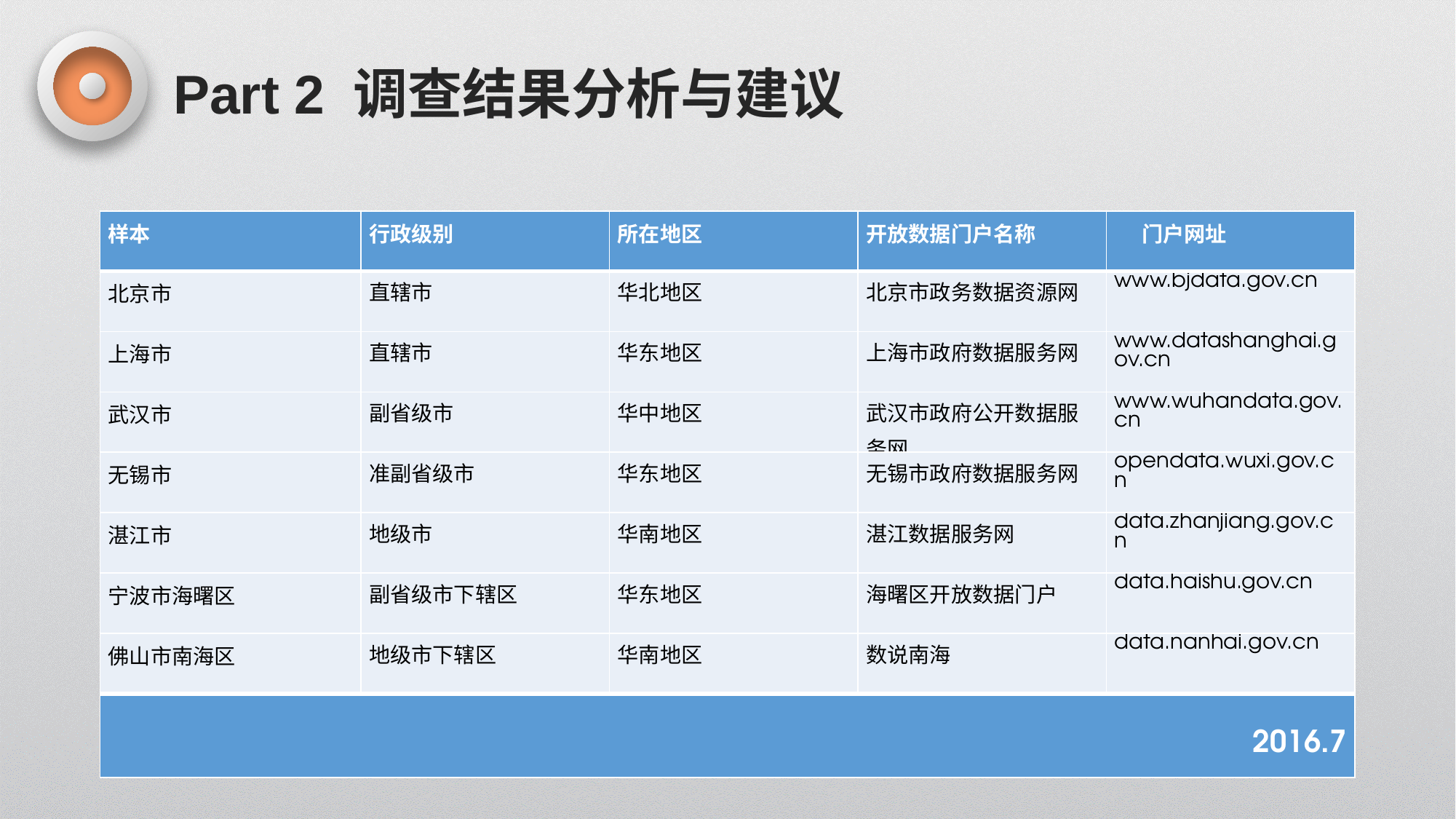

Part 2 调查结果分析与建议
| 样本 | 行政级别 | 所在地区 | 开放数据门户名称 | 门户网址 |
| --- | --- | --- | --- | --- |
| 北京市 | 直辖市 | 华北地区 | 北京市政务数据资源网 | www.bjdata.gov.cn |
| 上海市 | 直辖市 | 华东地区 | 上海市政府数据服务网 | www.datashanghai.gov.cn |
| 武汉市 | 副省级市 | 华中地区 | 武汉市政府公开数据服务网 | www.wuhandata.gov.cn |
| 无锡市 | 准副省级市 | 华东地区 | 无锡市政府数据服务网 | opendata.wuxi.gov.cn |
| 湛江市 | 地级市 | 华南地区 | 湛江数据服务网 | data.zhanjiang.gov.cn |
| 宁波市海曙区 | 副省级市下辖区 | 华东地区 | 海曙区开放数据门户 | data.haishu.gov.cn |
| 佛山市南海区 | 地级市下辖区 | 华南地区 | 数说南海 | data.nanhai.gov.cn |
| 2016.7 |  |  |  |  |